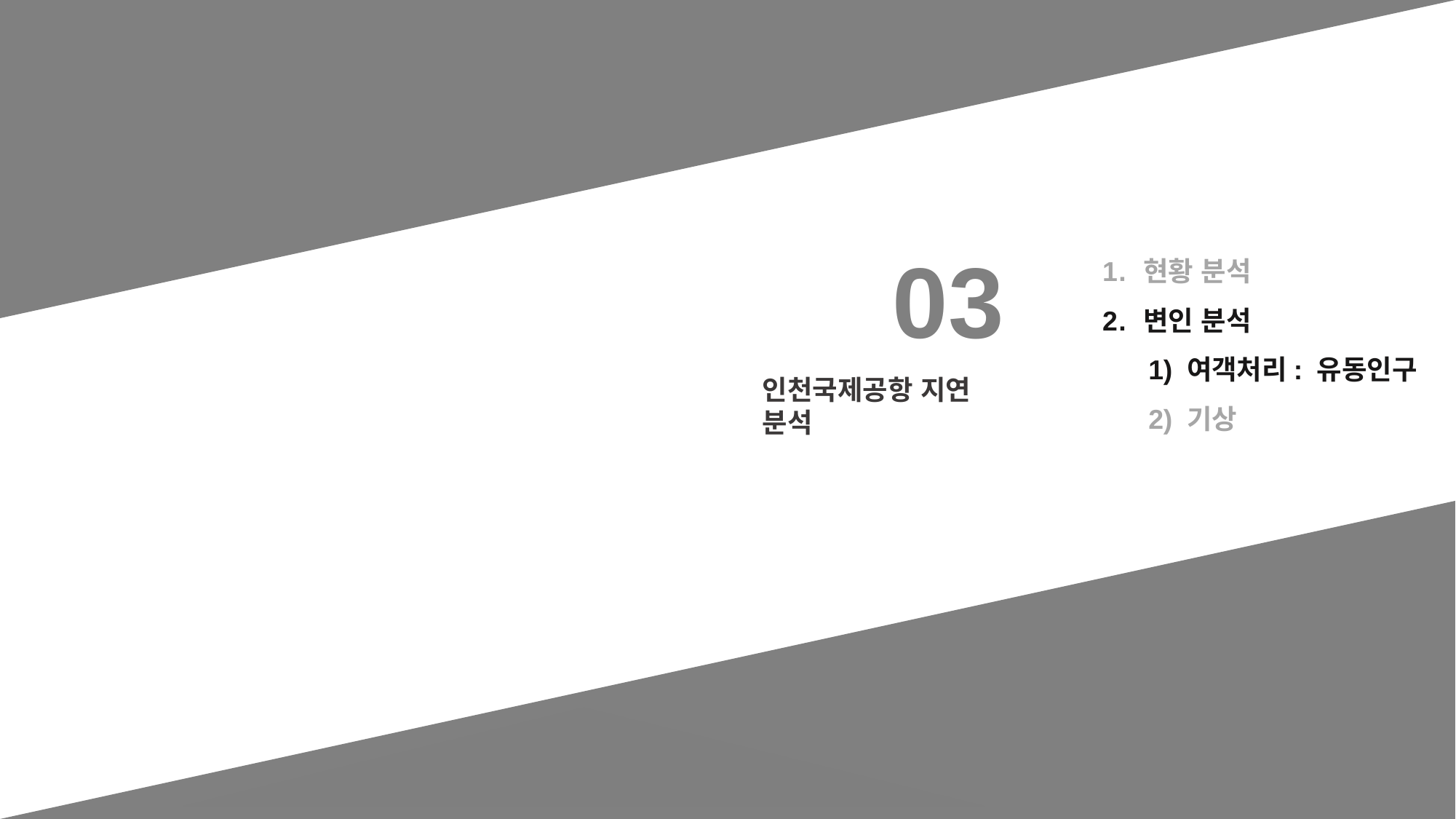

03
현황 분석
변인 분석
      1) 여객처리: 유동인구
      2) 기상
인천국제공항 지연 분석